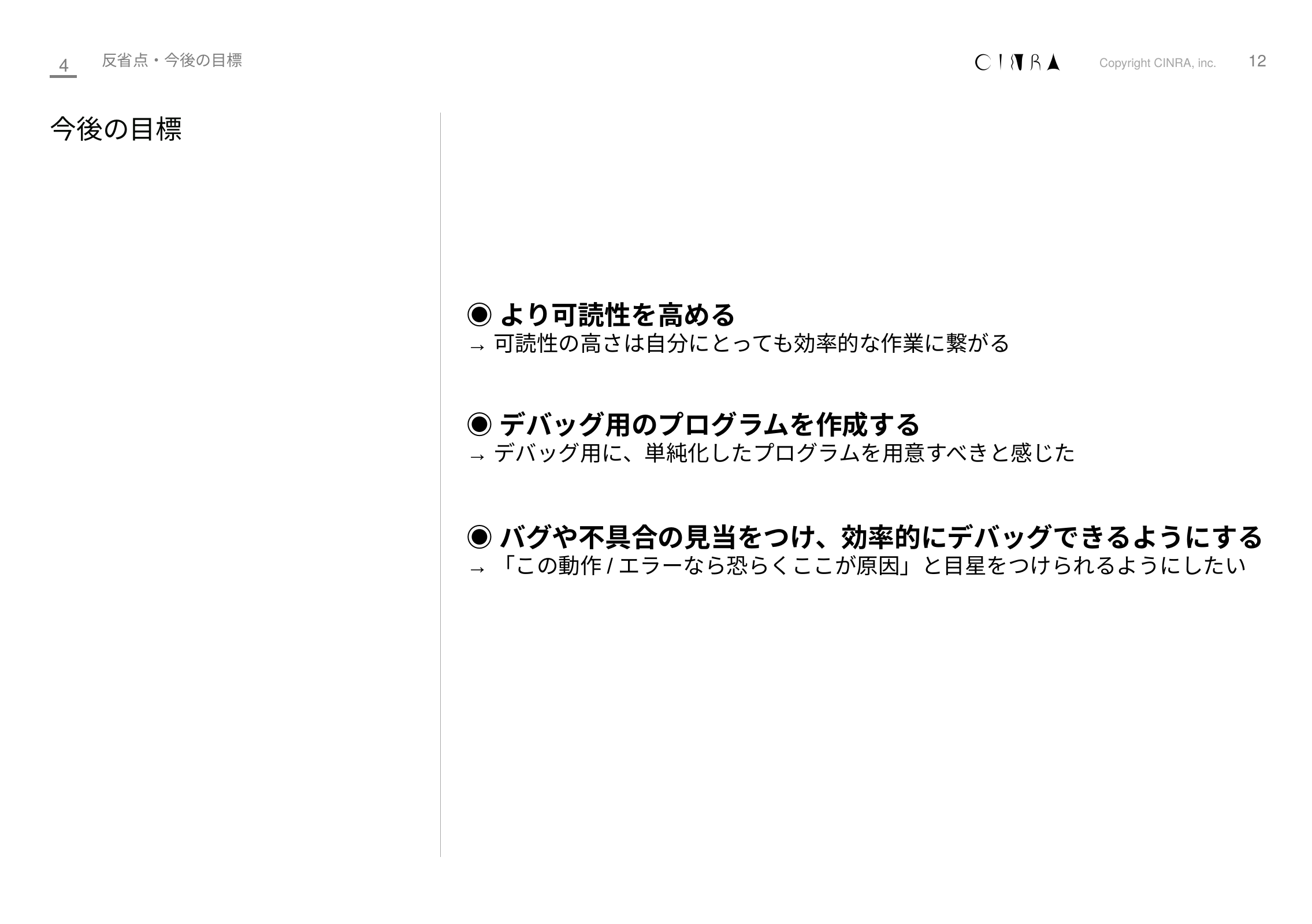

12
4
反省点・今後の目標
今後の目標
◉より可読性を高める
→可読性の高さは自分にとっても効率的な作業に繋がる
◉デバッグ用のプログラムを作成する
→デバッグ用に、単純化したプログラムを用意すべきと感じた

◉バグや不具合の見当をつけ、効率的にデバッグできるようにする
→「この動作/エラーなら恐らくここが原因」と目星をつけられるようにしたい